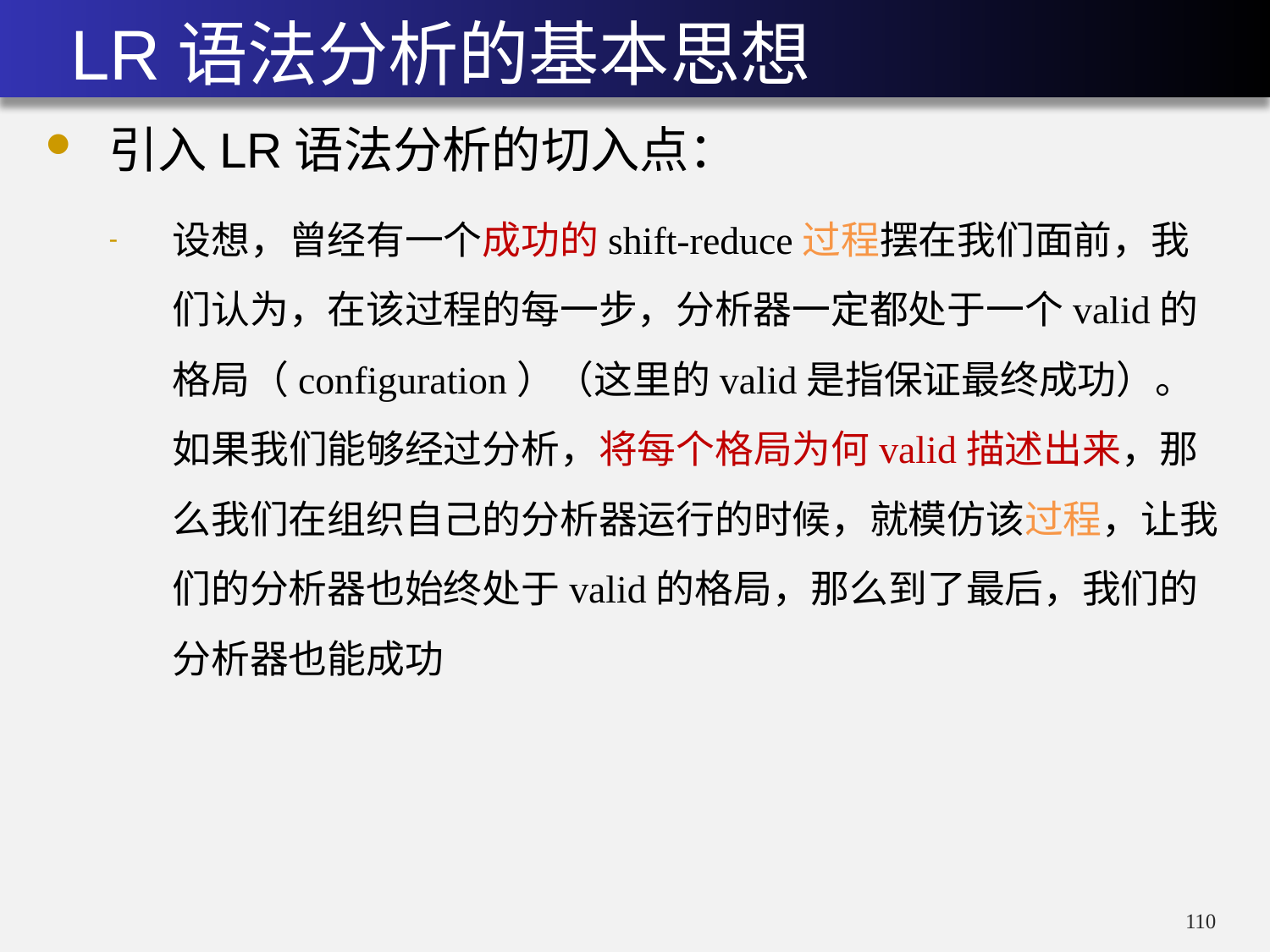

# LR语法分析的基本思想
引入LR语法分析的切入点：
设想，曾经有一个成功的shift-reduce过程摆在我们面前，我们认为，在该过程的每一步，分析器一定都处于一个valid的格局（configuration）（这里的valid是指保证最终成功）。如果我们能够经过分析，将每个格局为何valid描述出来，那么我们在组织自己的分析器运行的时候，就模仿该过程，让我们的分析器也始终处于valid的格局，那么到了最后，我们的分析器也能成功
110